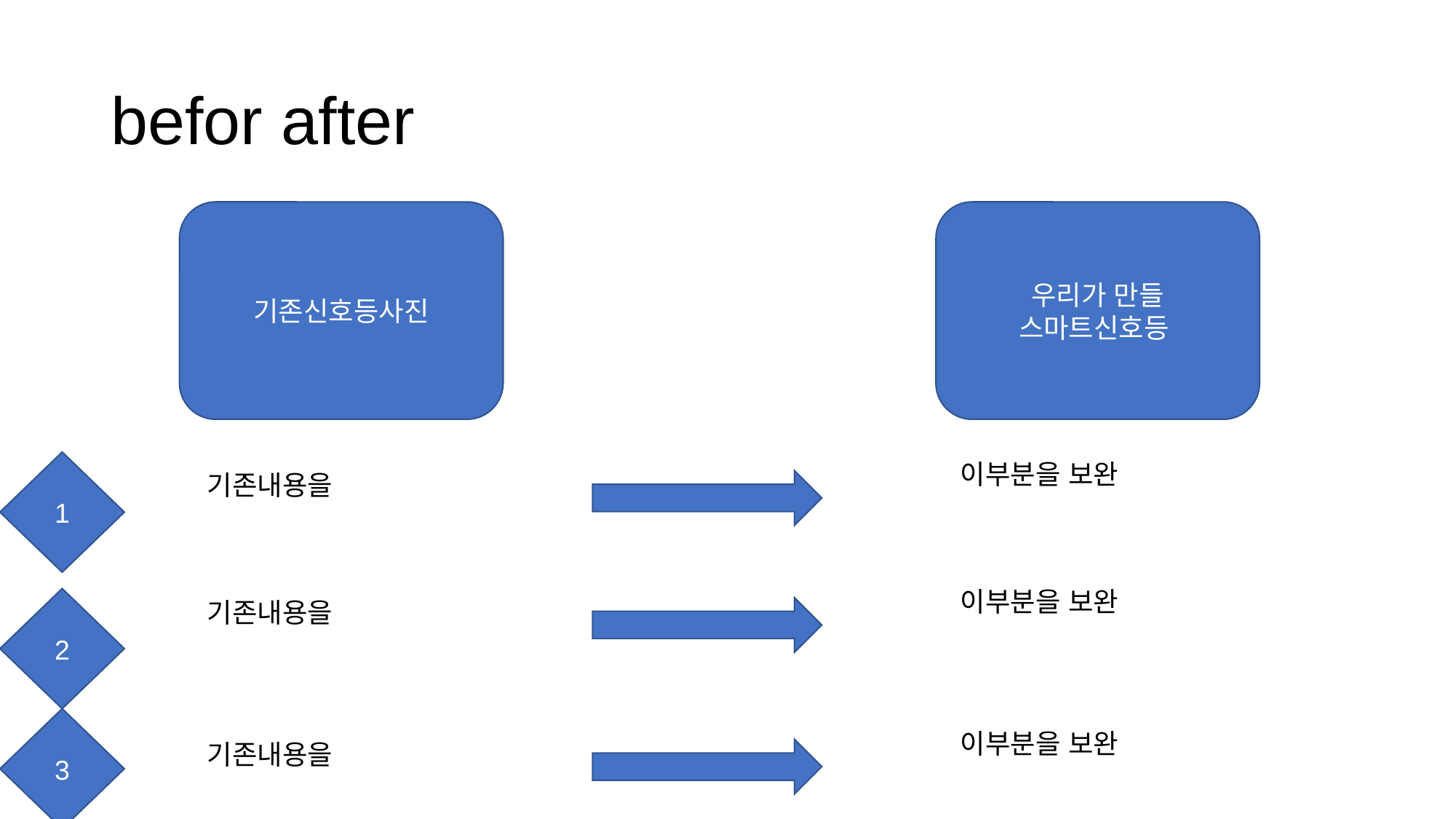

# befor after
기존신호등사진
우리가 만들 스마트신호등
1
이부분을 보완
기존내용을

이부분을 보완
2
기존내용을

3
이부분을 보완
기존내용을